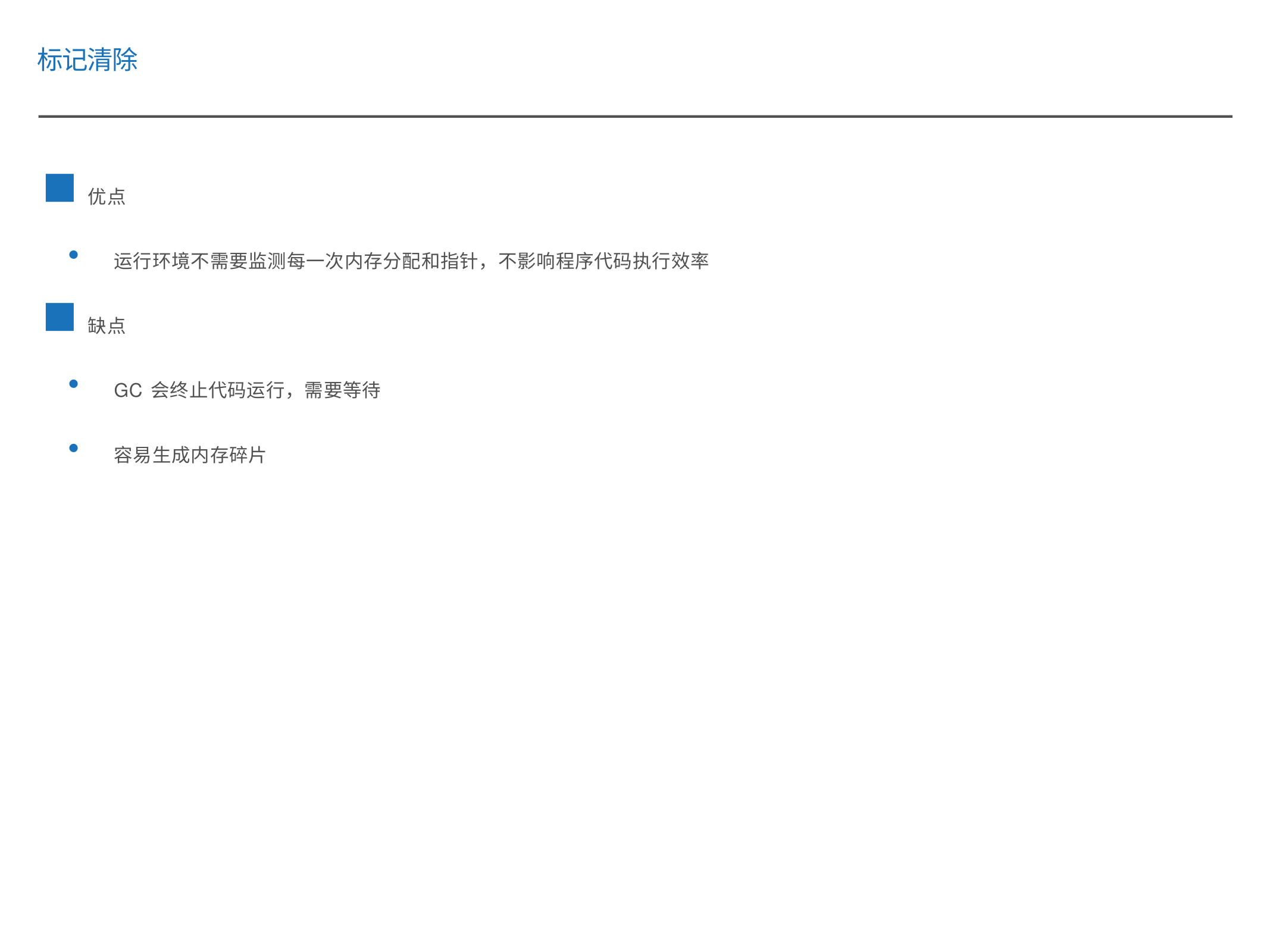

标记清除
优点
运行环境不需要监测每一次内存分配和指针，不影响程序代码执行效率
缺点
GC会终止代码运行，需要等待
容易生成内存碎片